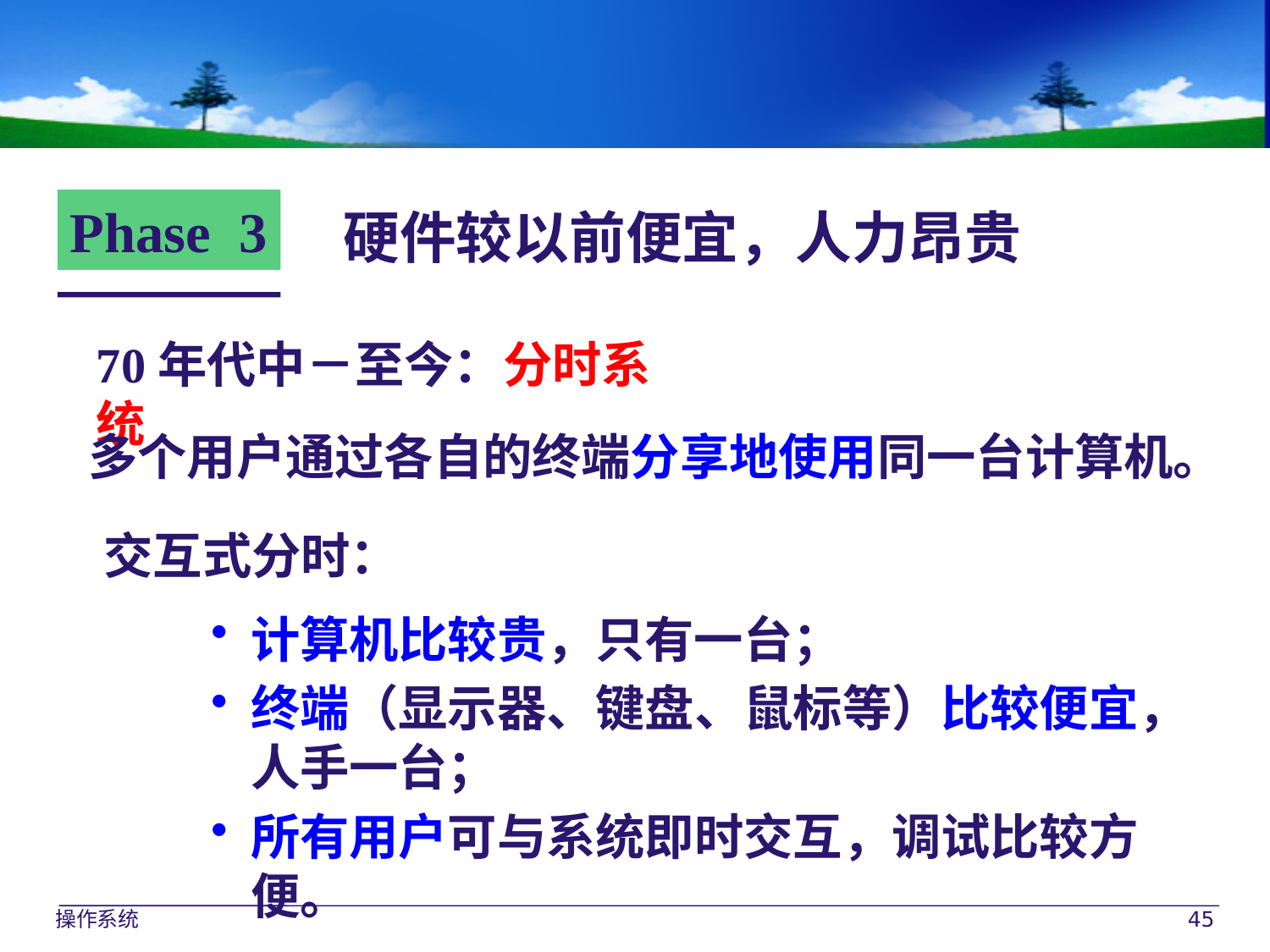

Phase  3

硬件较以前便宜，人力昂贵
70年代中－至今：分时系统
多个用户通过各自的终端分享地使用同一台计算机。
交互式分时：
计算机比较贵，只有一台；
终端（显示器、键盘、鼠标等）比较便宜，人手一台；
所有用户可与系统即时交互，调试比较方便。

操作系统
45